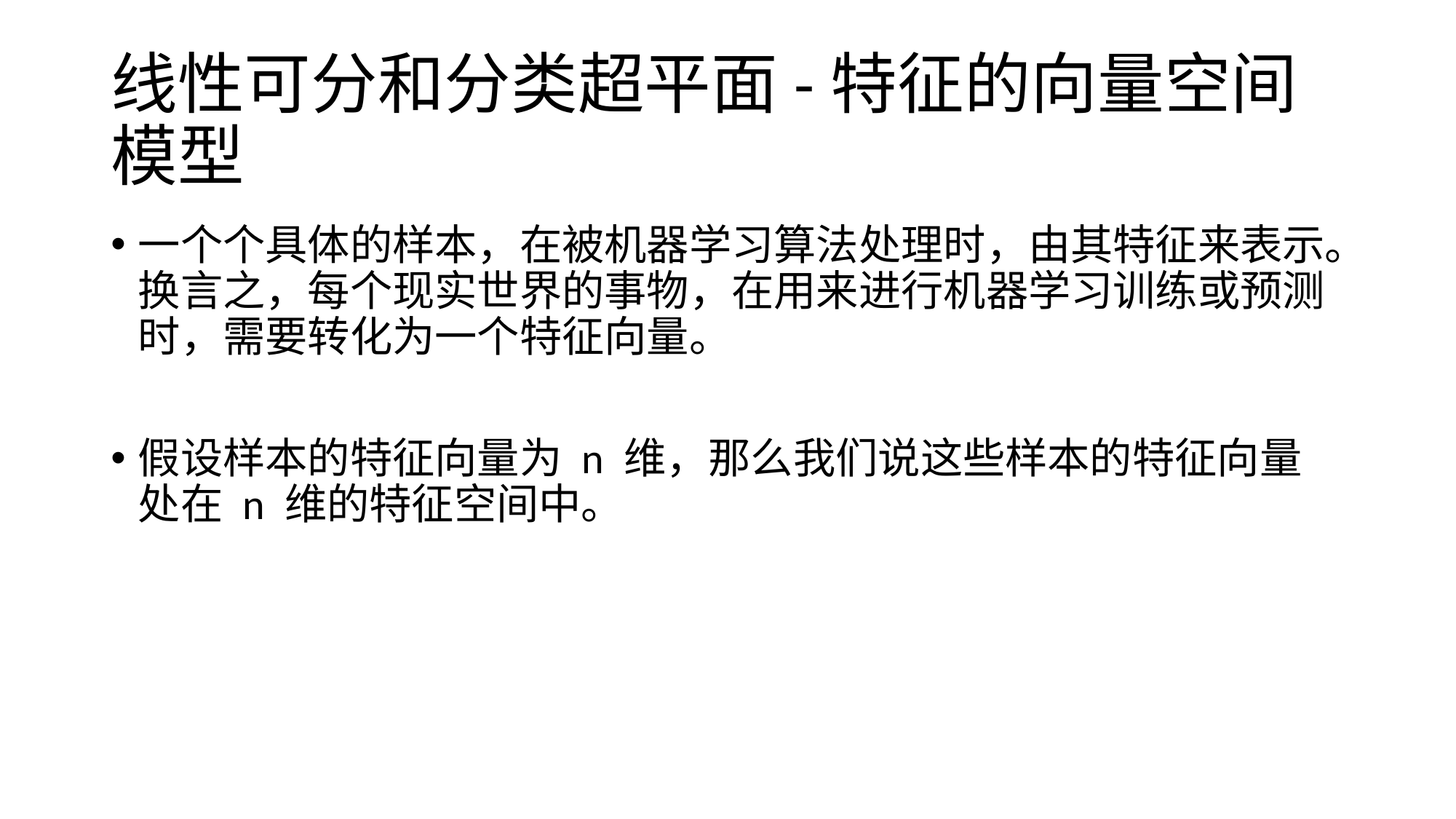

# 线性可分和分类超平面-特征的向量空间模型
一个个具体的样本，在被机器学习算法处理时，由其特征来表示。换言之，每个现实世界的事物，在用来进行机器学习训练或预测时，需要转化为一个特征向量。

假设样本的特征向量为 n 维，那么我们说这些样本的特征向量处在 n 维的特征空间中。